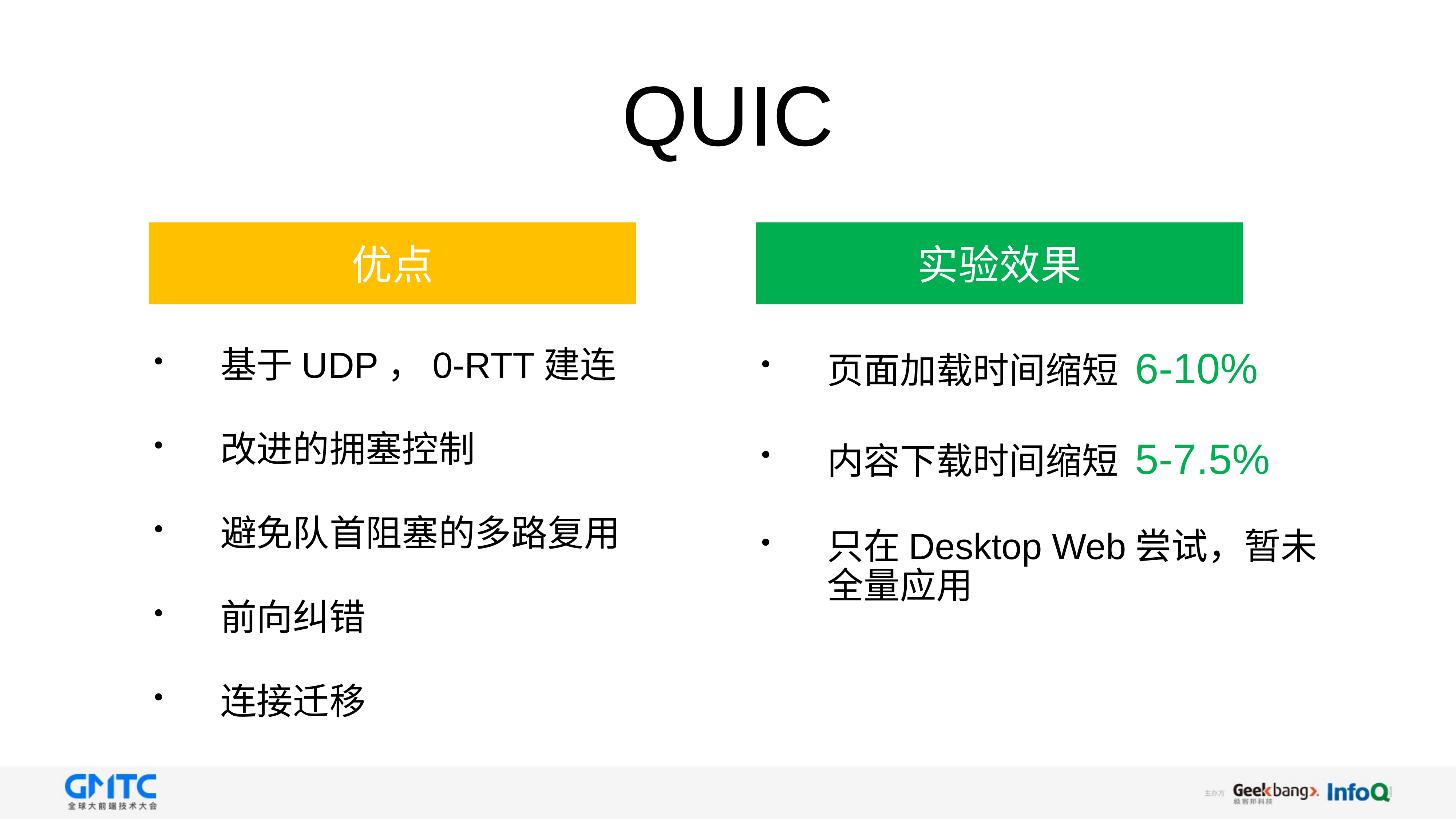

# QUIC
优点
基于UDP，0-RTT建连
改进的拥塞控制
避免队首阻塞的多路复用
前向纠错
连接迁移
实验效果
页面加载时间缩短 6-10%
内容下载时间缩短 5-7.5%
只在Desktop Web尝试，暂未全量应用